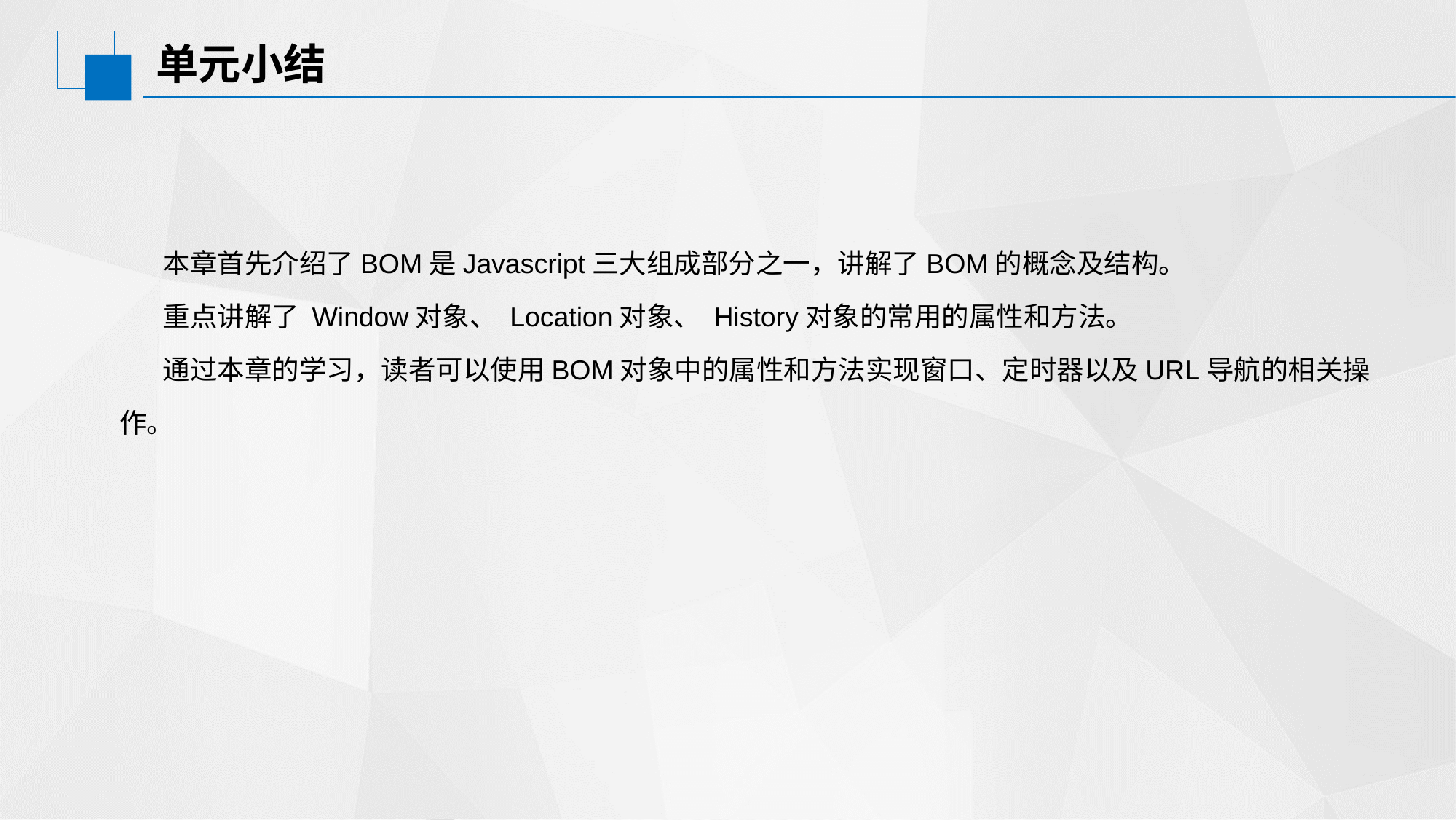

# 单元小结
本章首先介绍了BOM是Javascript三大组成部分之一，讲解了BOM的概念及结构。
重点讲解了 Window对象、 Location对象、 History对象的常用的属性和方法。
通过本章的学习，读者可以使用BOM对象中的属性和方法实现窗口、定时器以及URL导航的相关操作。